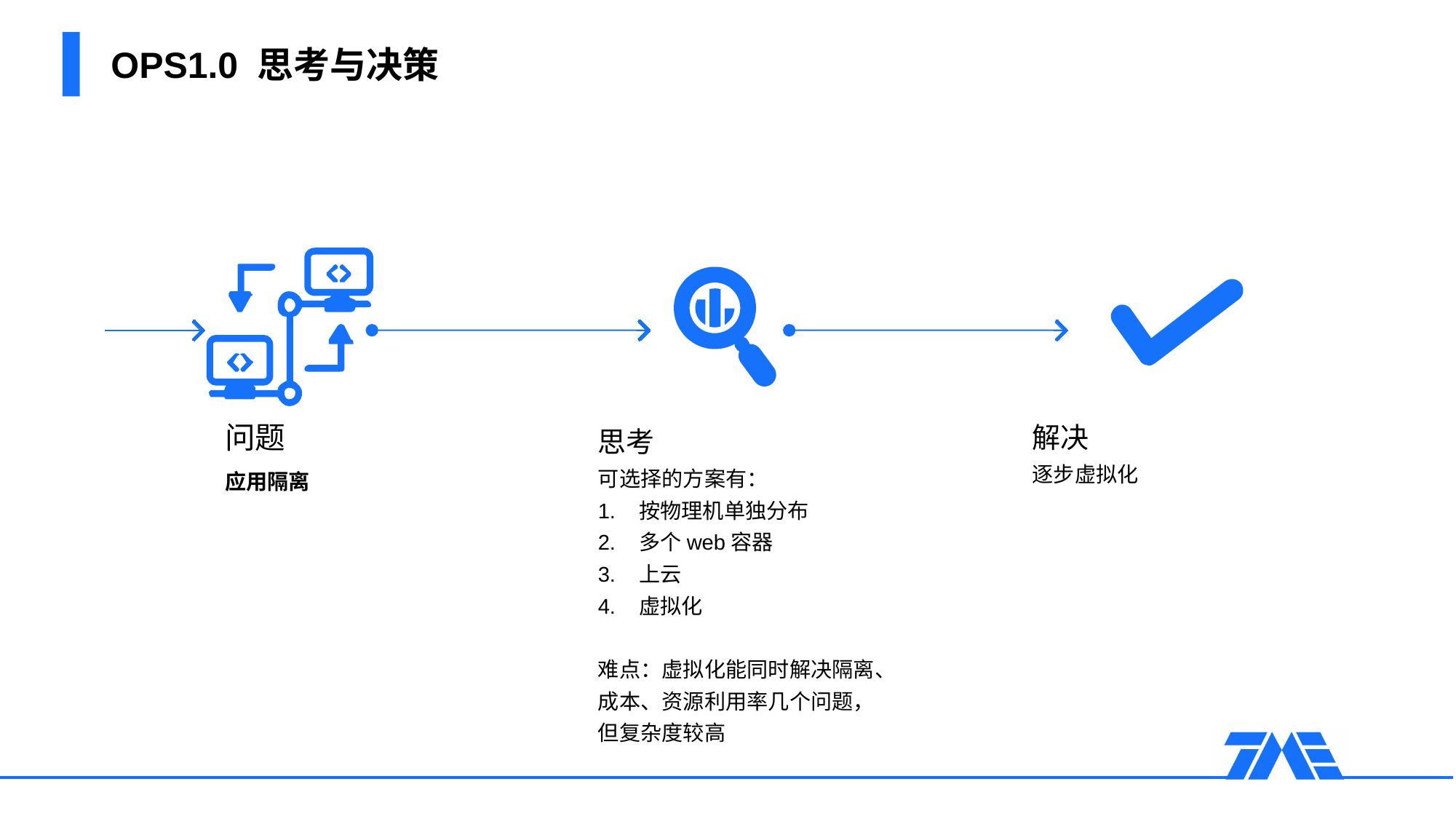

# OPS1.0 思考与决策

问题
应用隔离
解决
逐步虚拟化
思考
可选择的方案有：
按物理机单独分布
多个web容器
上云
虚拟化

难点：虚拟化能同时解决隔离、成本、资源利用率几个问题，但复杂度较高